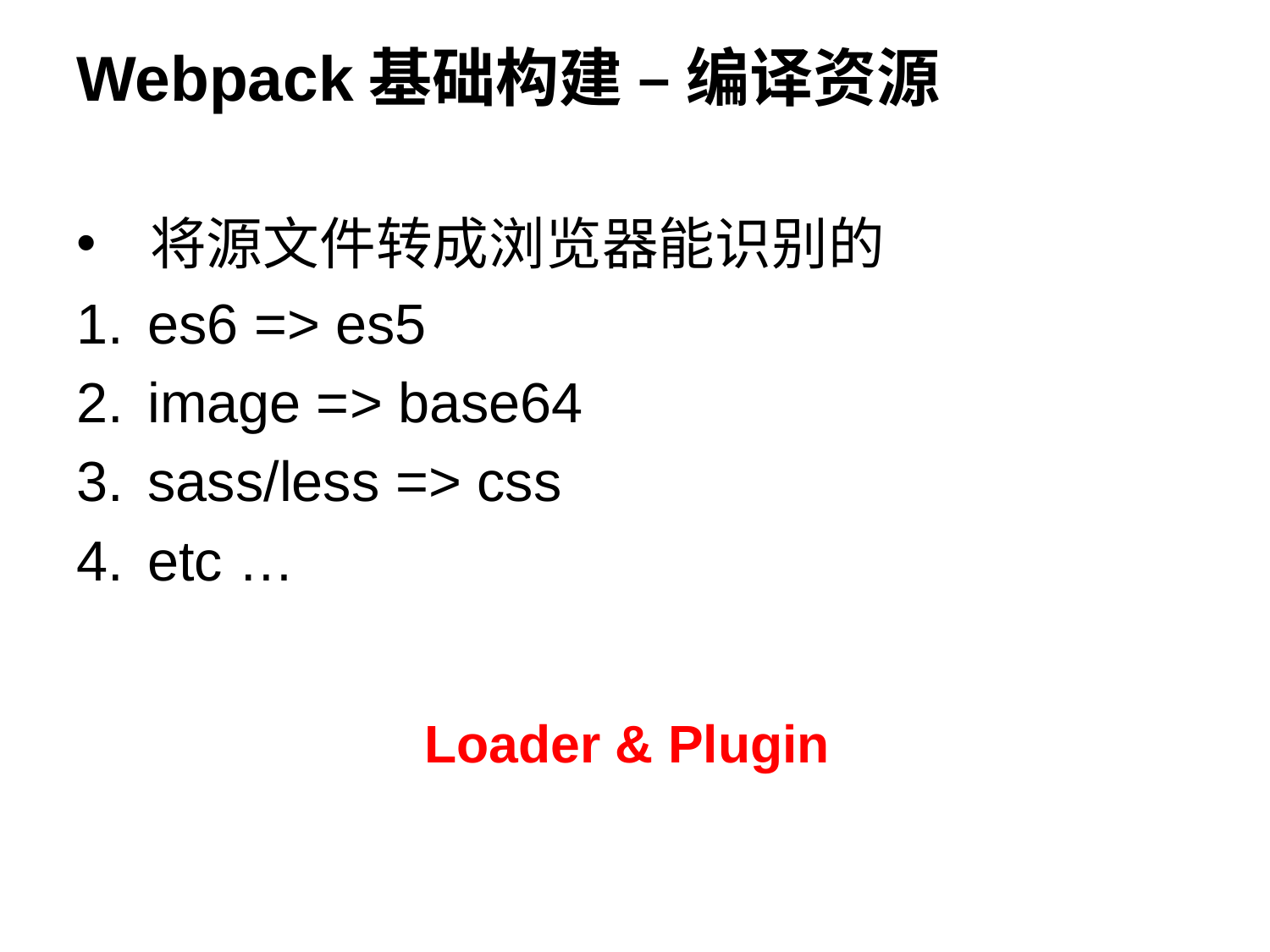

Webpack基础构建 – 编译资源
 将源文件转成浏览器能识别的
es6 => es5
image => base64
sass/less => css
etc …
Loader & Plugin